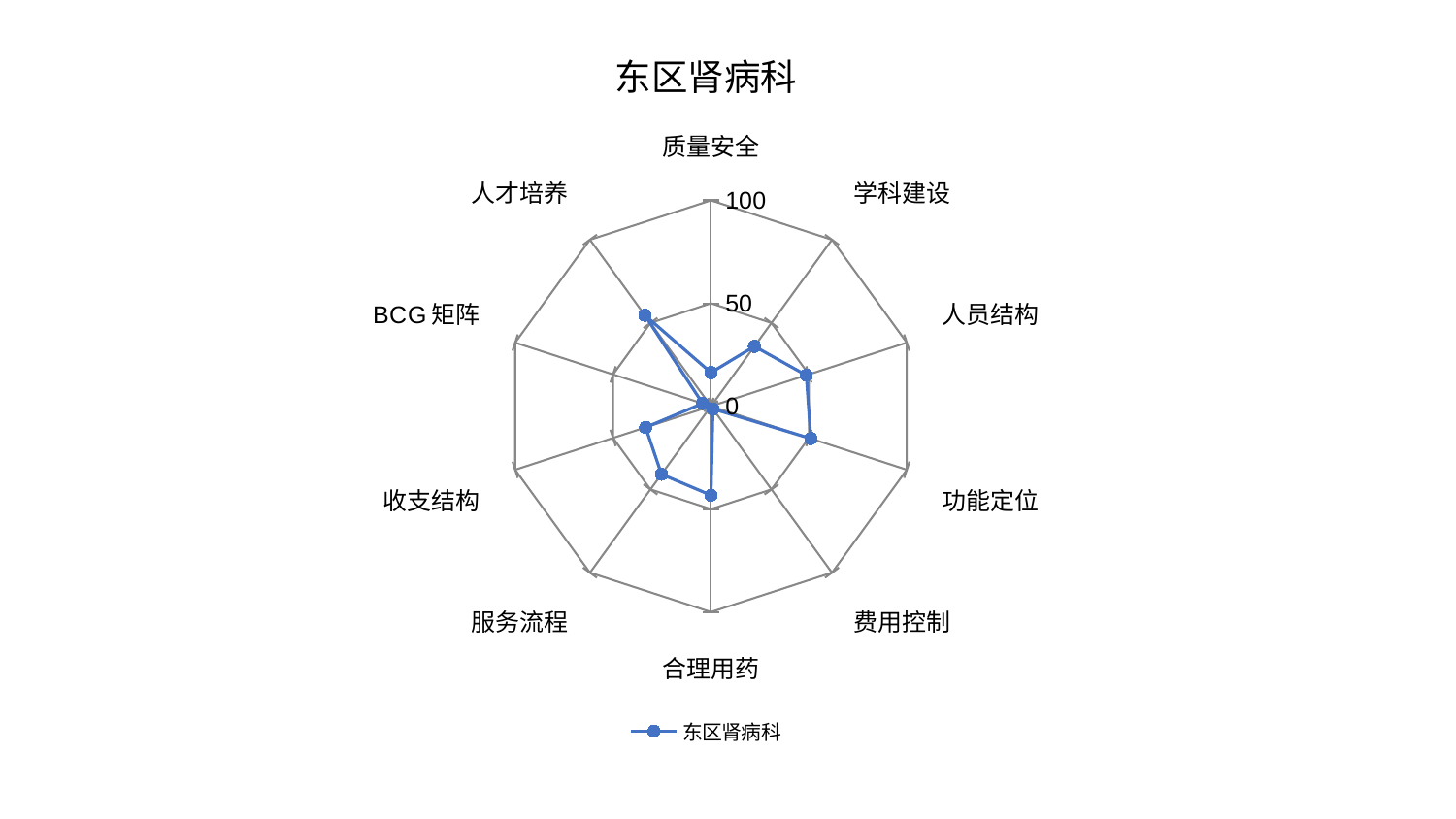

### Chart: 东区肾病科

| Category | 东区肾病科 |
|---|---|
| 质量安全 | 16.32237990368282 |
| 学科建设 | 35.944631020538345 |
| 人员结构 | 48.698245778210016 |
| 功能定位 | 50.96476371653704 |
| 费用控制 | 1.649078684322559 |
| 合理用药 | 43.2548141455971 |
| 服务流程 | 40.882045656028225 |
| 收支结构 | 33.38171994715427 |
| BCG矩阵 | 4.249387680268579 |
| 人才培养 | 54.67466161958729 |
126